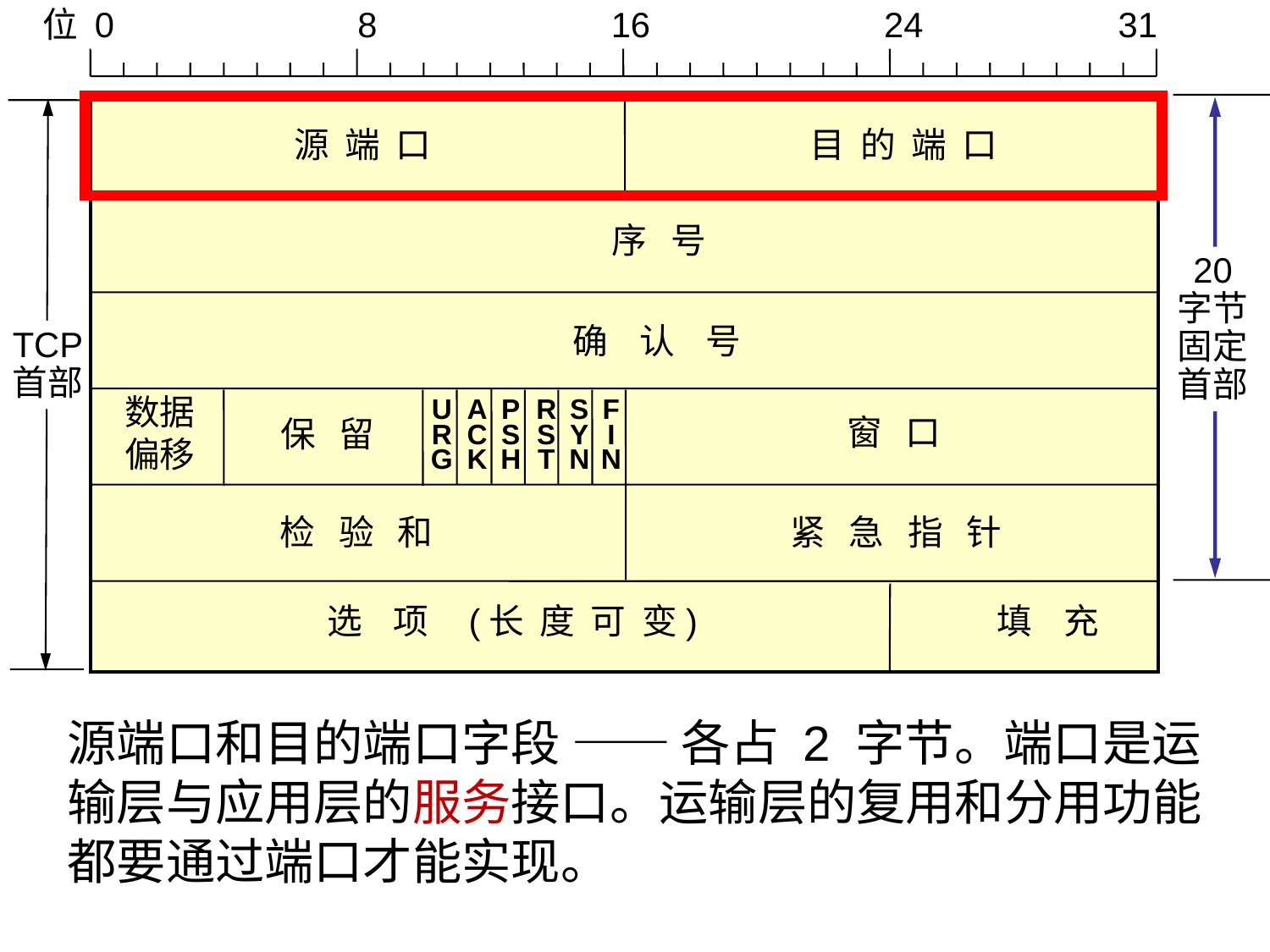

位 0                         8                        16                        24                    31

源  端  口
目  的  端  口

序   号
20
字节
固定
首部

确    认    号
TCP
首部
数据
偏移

U
R
G
A
C
K
P
S
H
R
S
T
S
Y
N
F
I
N
窗   口
保   留

检   验   和
紧   急   指   针

选    项    (长  度  可  变)
填    充

源端口和目的端口字段 —— 各占 2 字节。端口是运输层与应用层的服务接口。运输层的复用和分用功能都要通过端口才能实现。